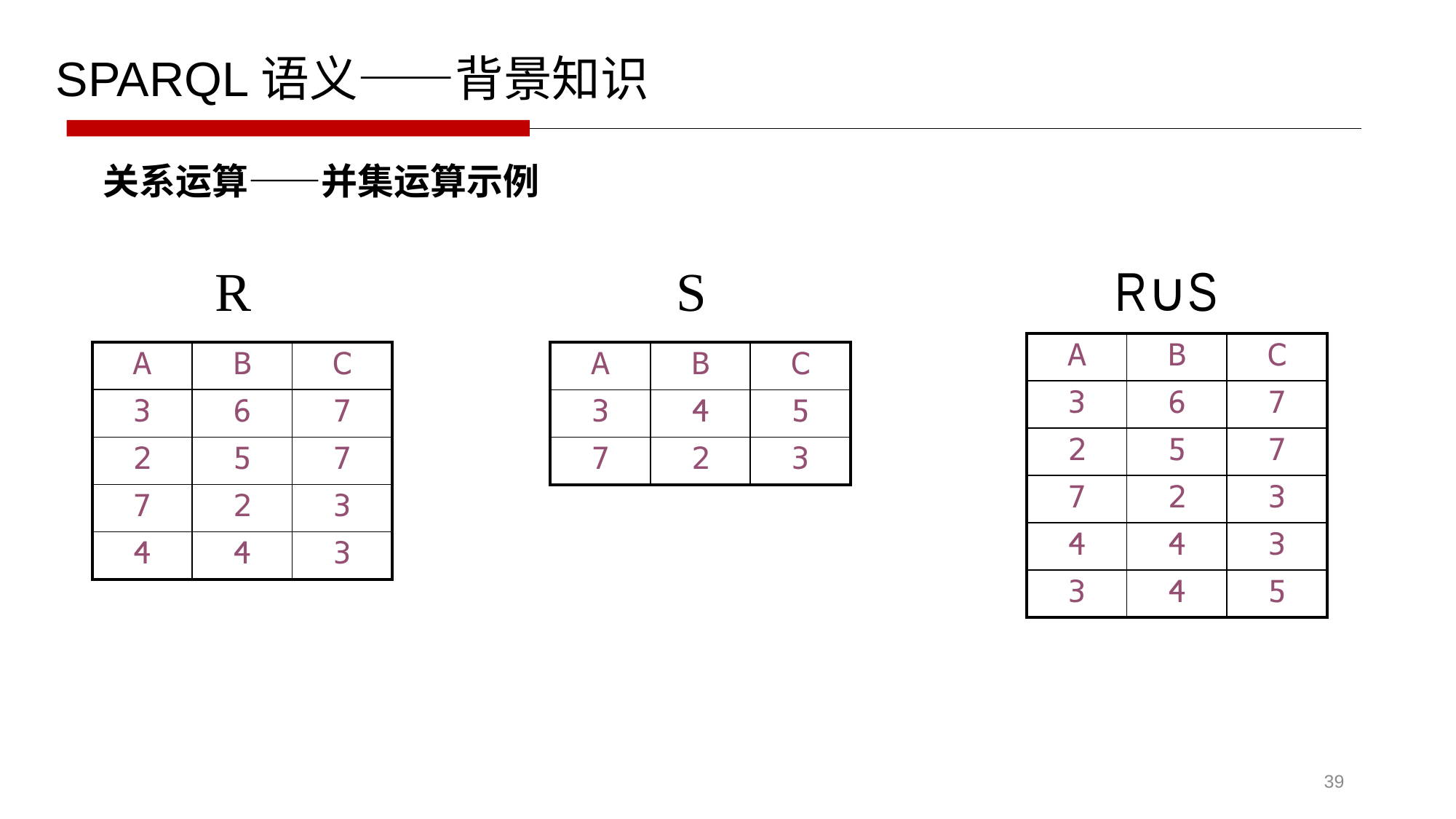

SPARQL语义——背景知识

关系运算——并集运算示例
R
S
R∪S
| A | B | C |
| --- | --- | --- |
| 3 | 6 | 7 |
| 2 | 5 | 7 |
| 7 | 2 | 3 |
| 4 | 4 | 3 |
| 3 | 4 | 5 |
| A | B | C |
| --- | --- | --- |
| 3 | 6 | 7 |
| 2 | 5 | 7 |
| 7 | 2 | 3 |
| 4 | 4 | 3 |
| A | B | C |
| --- | --- | --- |
| 3 | 4 | 5 |
| 7 | 2 | 3 |
39